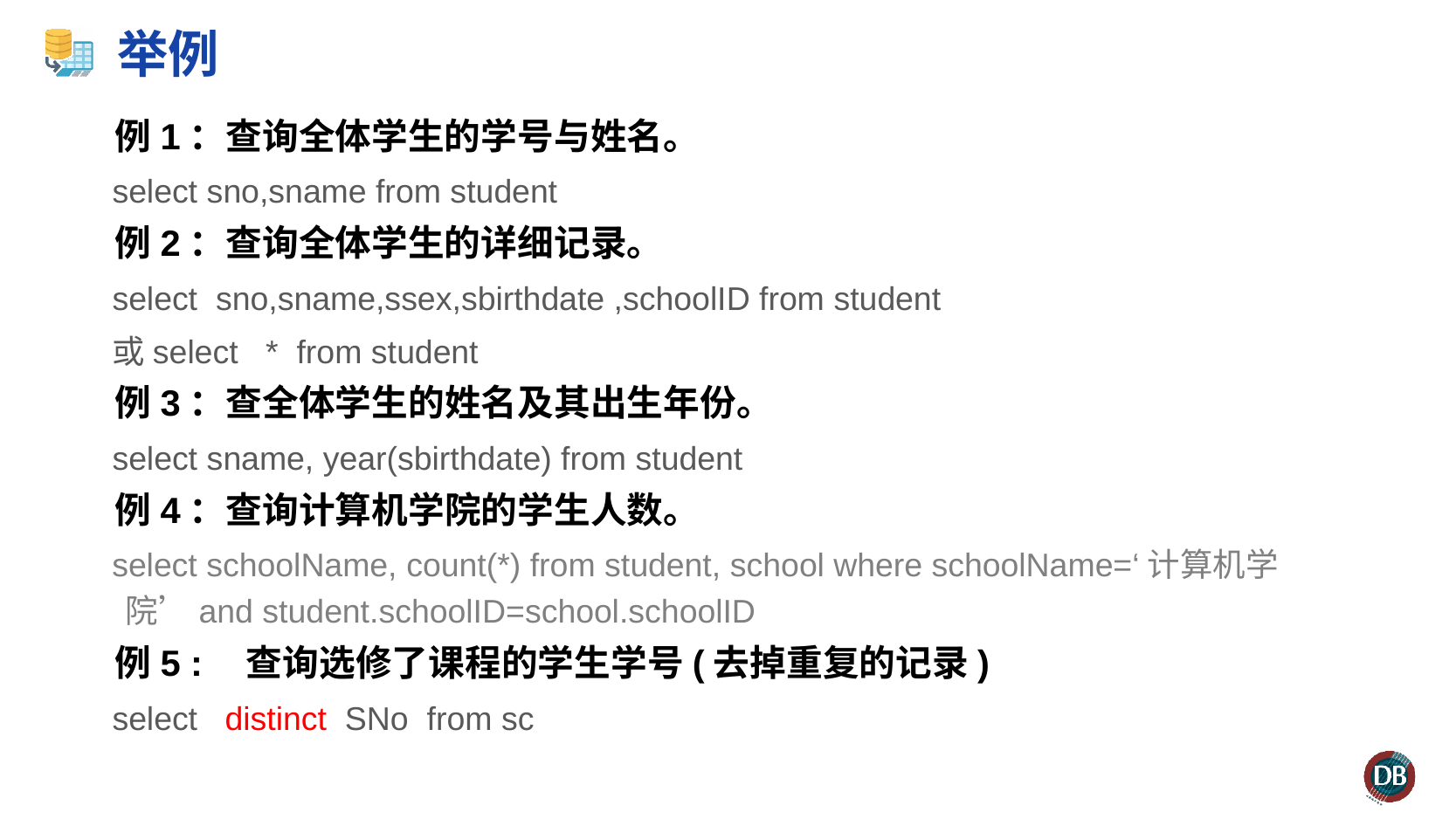

# 举例
例1：查询全体学生的学号与姓名。
select sno,sname from student
例2：查询全体学生的详细记录。
select  sno,sname,ssex,sbirthdate ,schoolID from student
或select   *  from student
例3：查全体学生的姓名及其出生年份。
select sname, year(sbirthdate) from student
例4：查询计算机学院的学生人数。
select schoolName, count(*) from student, school where schoolName=‘计算机学院’and student.schoolID=school.schoolID
例5 :	查询选修了课程的学生学号(去掉重复的记录)
select   distinct  SNo  from sc